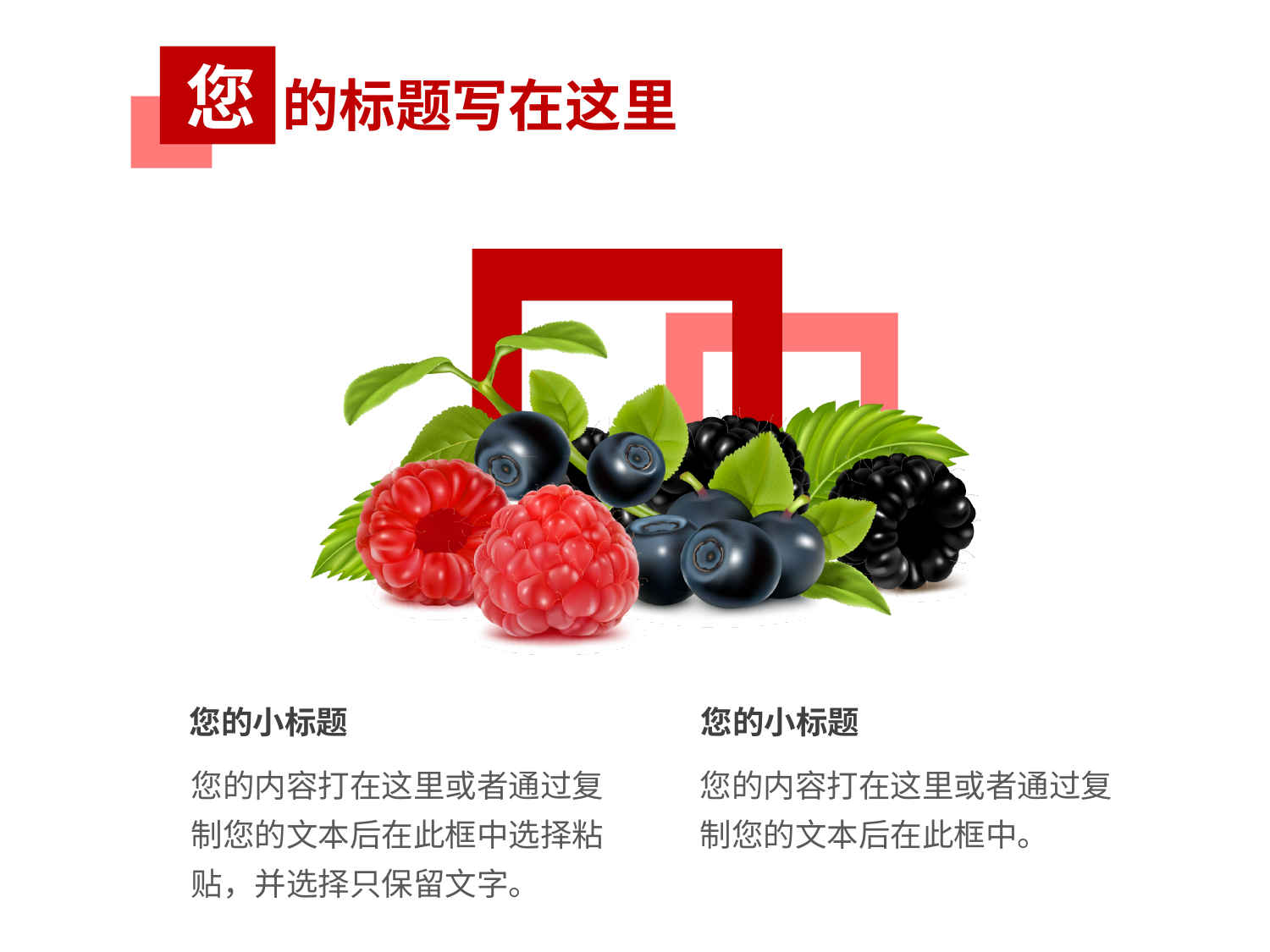

您
的标题写在这里

您的小标题
您的小标题
您的内容打在这里或者通过复制您的文本后在此框中选择粘贴，并选择只保留文字。
您的内容打在这里或者通过复制您的文本后在此框中。